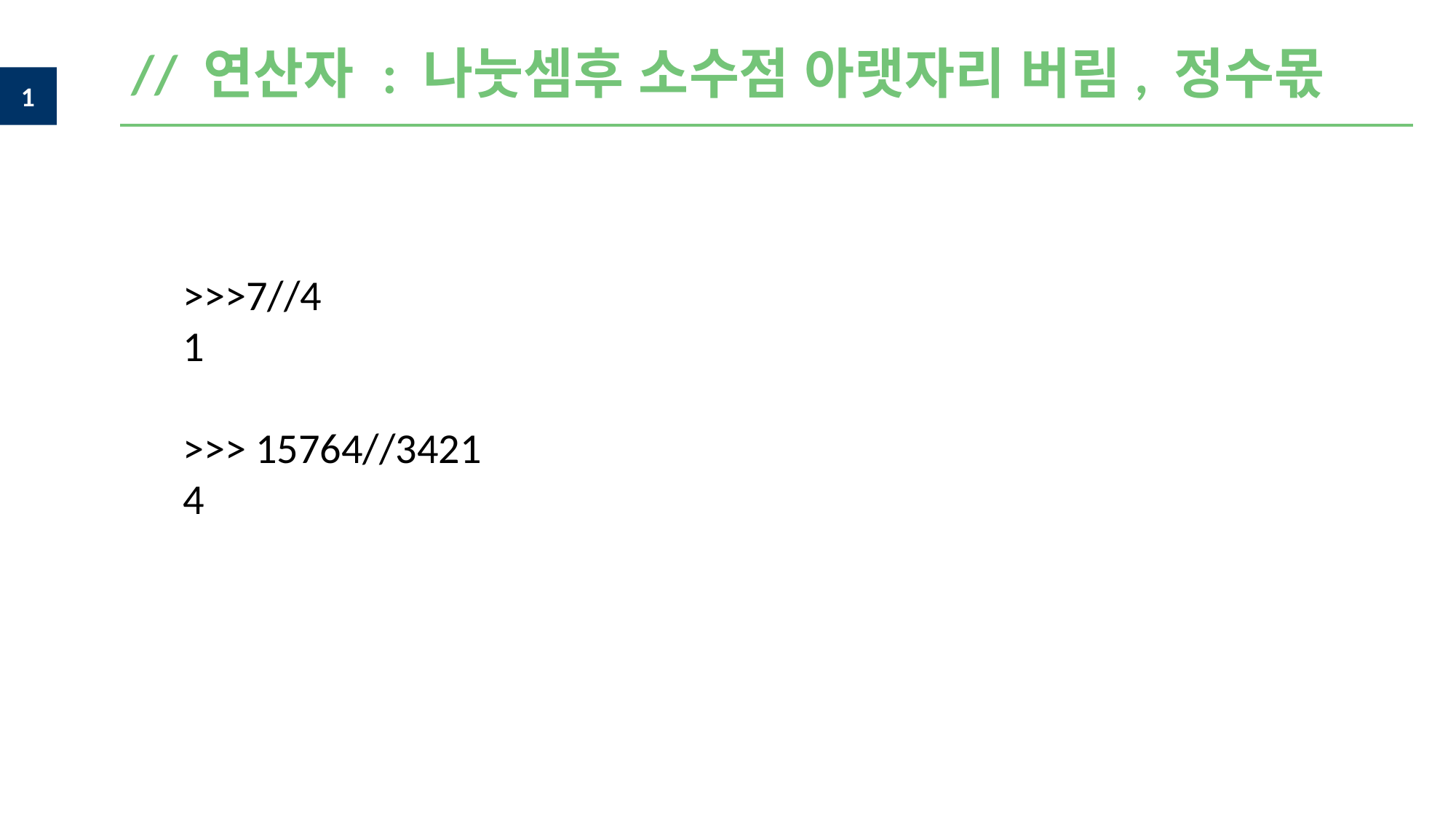

// 연산자 : 나눗셈후 소수점 아랫자리 버림, 정수몫
>>>7//4
1

>>> 15764//3421
4